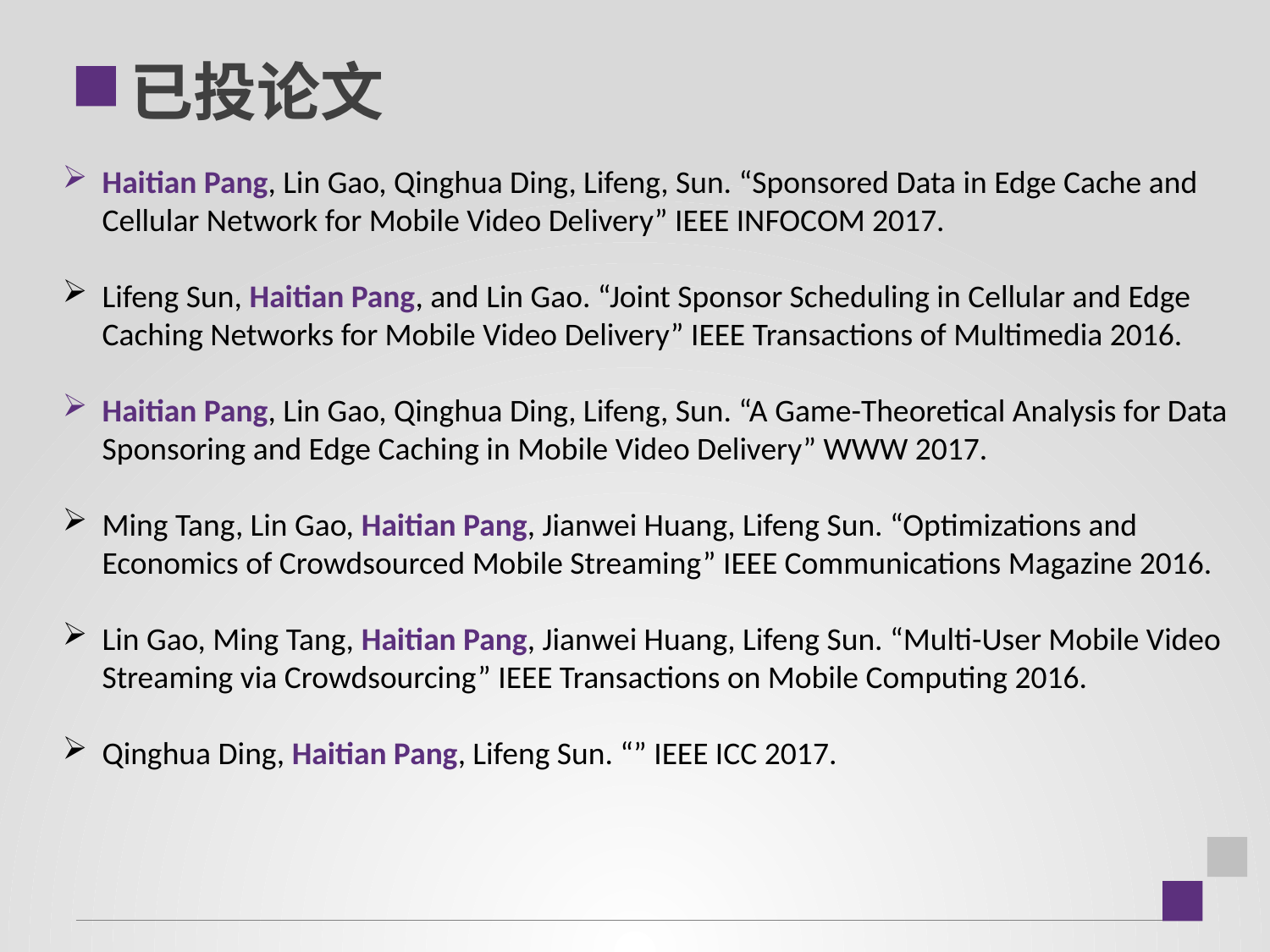

已投论文

Haitian Pang, Lin Gao, Qinghua Ding, Lifeng, Sun. “Sponsored Data in Edge Cache and Cellular Network for Mobile Video Delivery” IEEE INFOCOM 2017.

Lifeng Sun, Haitian Pang, and Lin Gao. “Joint Sponsor Scheduling in Cellular and Edge Caching Networks for Mobile Video Delivery” IEEE Transactions of Multimedia 2016.

Haitian Pang, Lin Gao, Qinghua Ding, Lifeng, Sun. “A Game-Theoretical Analysis for Data Sponsoring and Edge Caching in Mobile Video Delivery” WWW 2017.

Ming Tang, Lin Gao, Haitian Pang, Jianwei Huang, Lifeng Sun. “Optimizations and Economics of Crowdsourced Mobile Streaming” IEEE Communications Magazine 2016.

Lin Gao, Ming Tang, Haitian Pang, Jianwei Huang, Lifeng Sun. “Multi-User Mobile Video Streaming via Crowdsourcing” IEEE Transactions on Mobile Computing 2016.

Qinghua Ding, Haitian Pang, Lifeng Sun. “” IEEE ICC 2017.